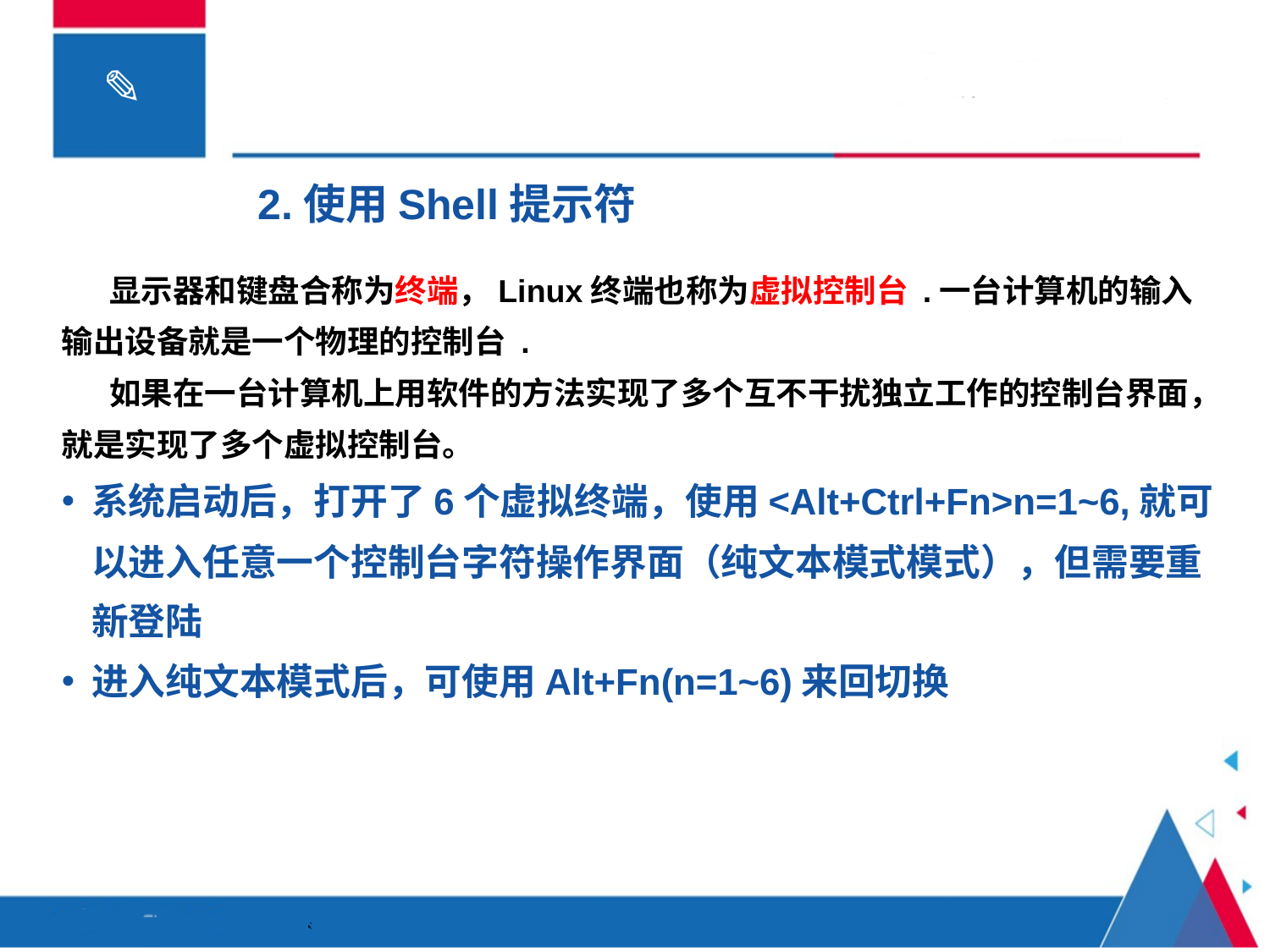

2.使用Shell提示符
显示器和键盘合称为终端，Linux终端也称为虚拟控制台 .一台计算机的输入输出设备就是一个物理的控制台 .
如果在一台计算机上用软件的方法实现了多个互不干扰独立工作的控制台界面，就是实现了多个虚拟控制台。
系统启动后，打开了6个虚拟终端，使用<Alt+Ctrl+Fn>n=1~6,就可以进入任意一个控制台字符操作界面（纯文本模式模式），但需要重新登陆
进入纯文本模式后，可使用Alt+Fn(n=1~6)来回切换